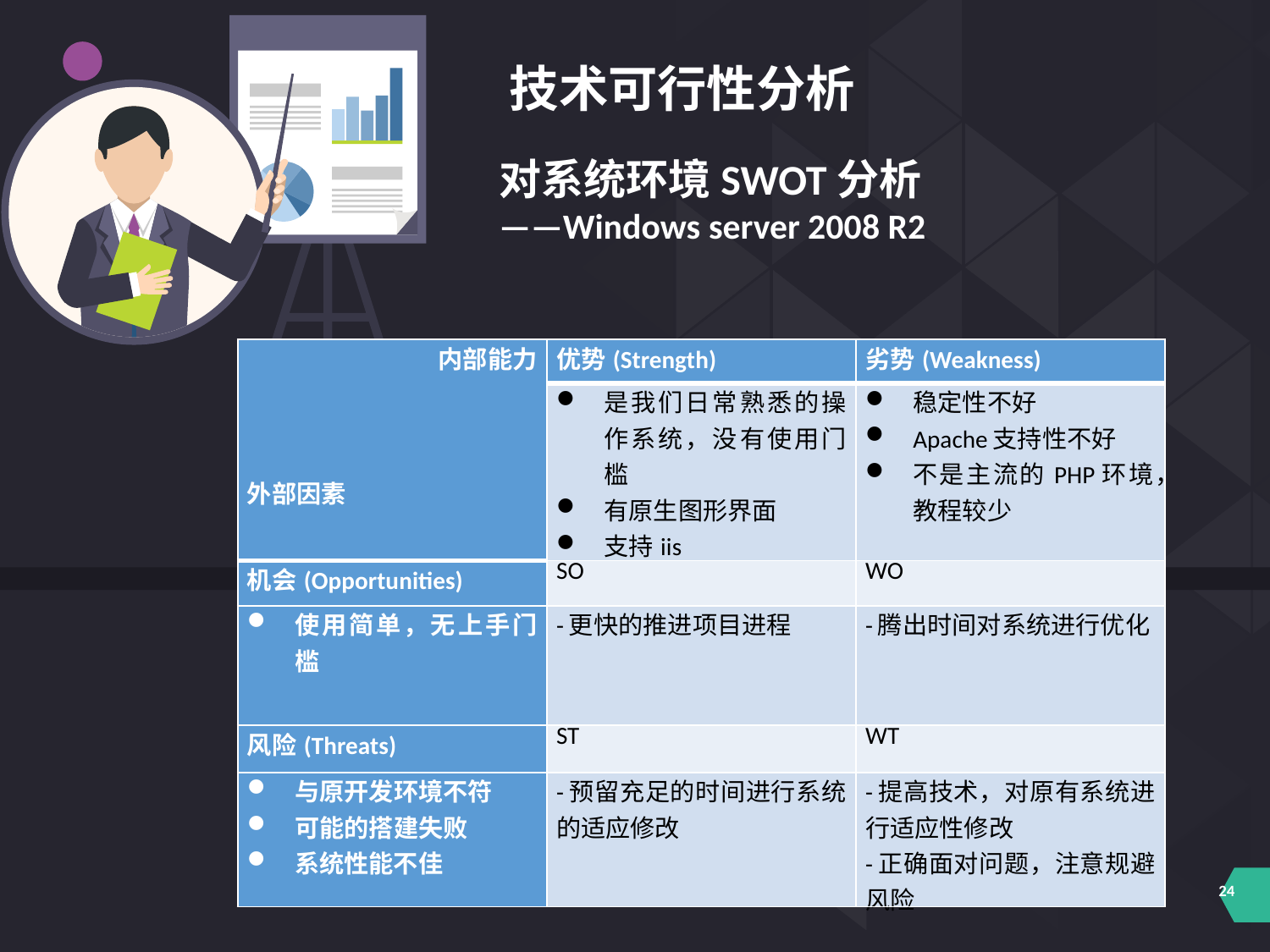

技术可行性分析

对系统环境SWOT分析
——Windows server 2008 R2
| 内部能力         外部因素 | 优势(Strength) | 劣势(Weakness) |
| --- | --- | --- |
|  | 是我们日常熟悉的操作系统，没有使用门槛 有原生图形界面 支持iis | 稳定性不好 Apache支持性不好 不是主流的PHP环境，教程较少 |
| 机会(Opportunities) | SO | WO |
| 使用简单，无上手门槛 | -更快的推进项目进程 | -腾出时间对系统进行优化 |
| 风险(Threats) | ST | WT |
| 与原开发环境不符 可能的搭建失败 系统性能不佳 | -预留充足的时间进行系统的适应修改 | -提高技术，对原有系统进行适应性修改 -正确面对问题，注意规避风险 |